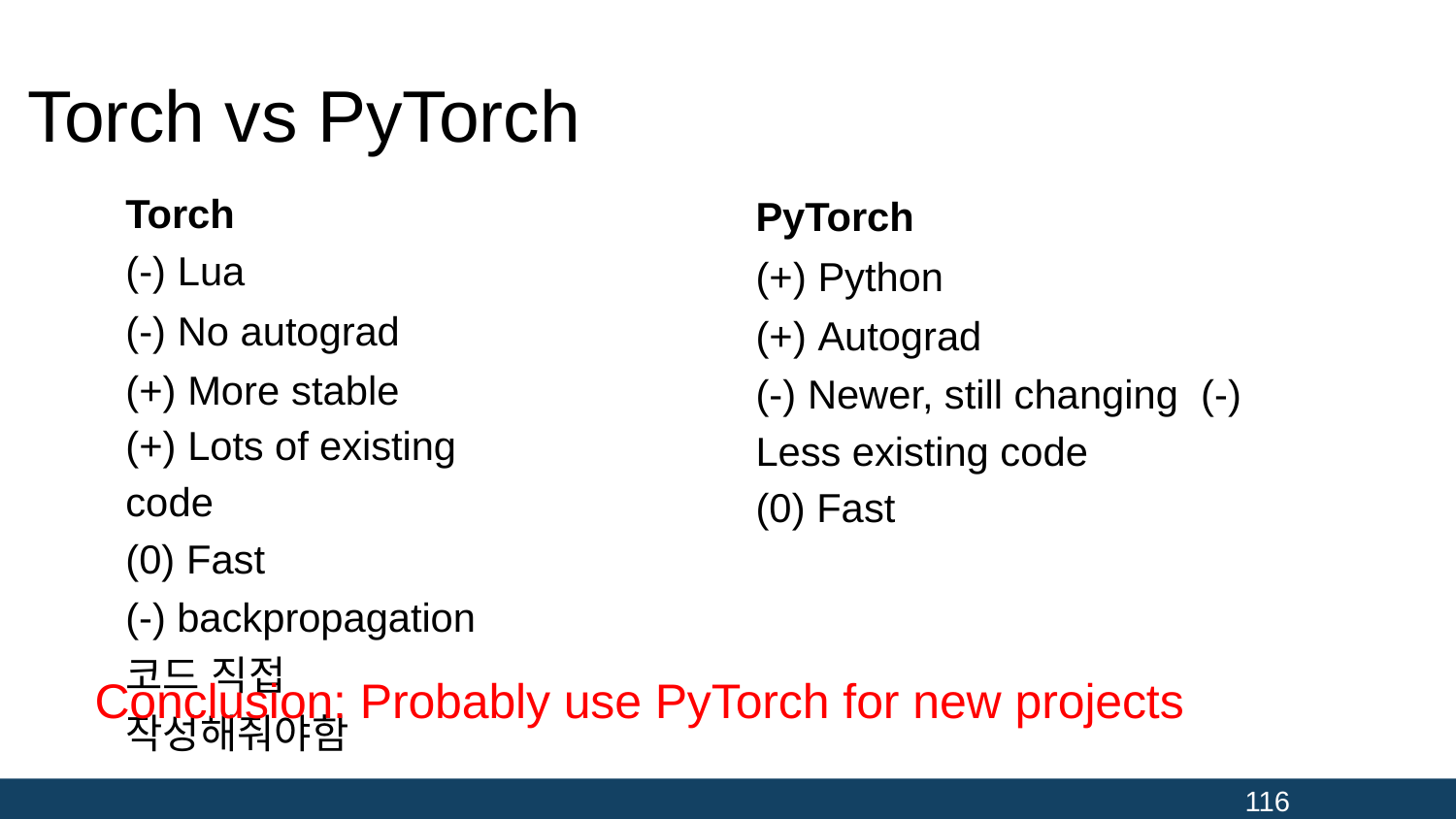

# Torch vs PyTorch
Torch
(-) Lua
(-) No autograd
(+) More stable
(+) Lots of existing code
(0) Fast
(-) backpropagation 코드 직접 작성해줘야함
PyTorch
(+) Python
(+) Autograd
(-) Newer, still changing  (-) Less existing code
(0) Fast
Conclusion: Probably use PyTorch for new projects